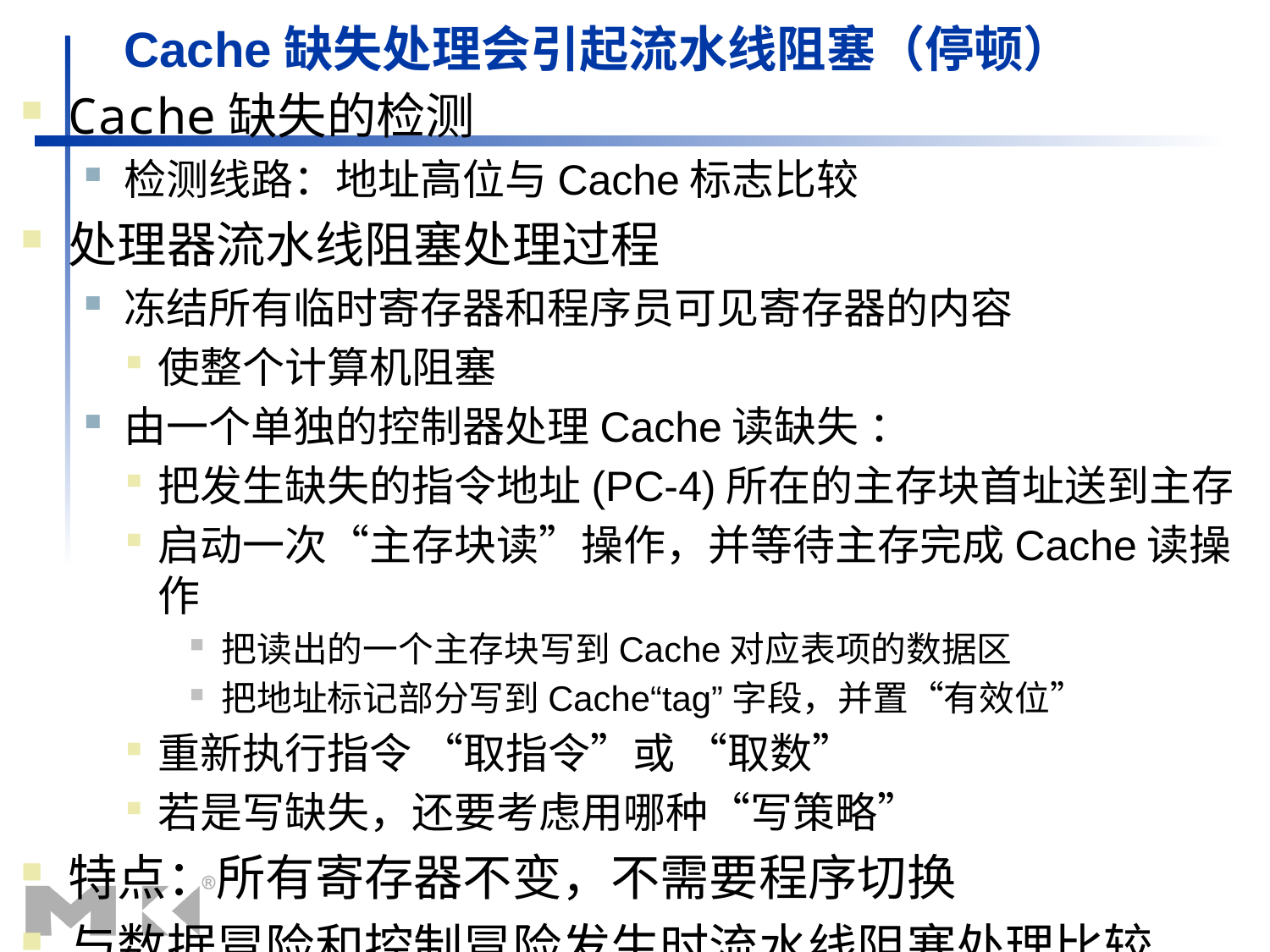

# Cache缺失处理会引起流水线阻塞（停顿）
Cache缺失的检测
检测线路：地址高位与Cache标志比较
处理器流水线阻塞处理过程
冻结所有临时寄存器和程序员可见寄存器的内容
使整个计算机阻塞
由一个单独的控制器处理Cache读缺失 ：
把发生缺失的指令地址(PC-4)所在的主存块首址送到主存
启动一次“主存块读”操作，并等待主存完成Cache读操作
把读出的一个主存块写到Cache对应表项的数据区
把地址标记部分写到Cache“tag”字段，并置“有效位”
重新执行指令 “取指令”或 “取数”
若是写缺失，还要考虑用哪种“写策略”
特点：所有寄存器不变，不需要程序切换
与数据冒险和控制冒险发生时流水线阻塞处理比较